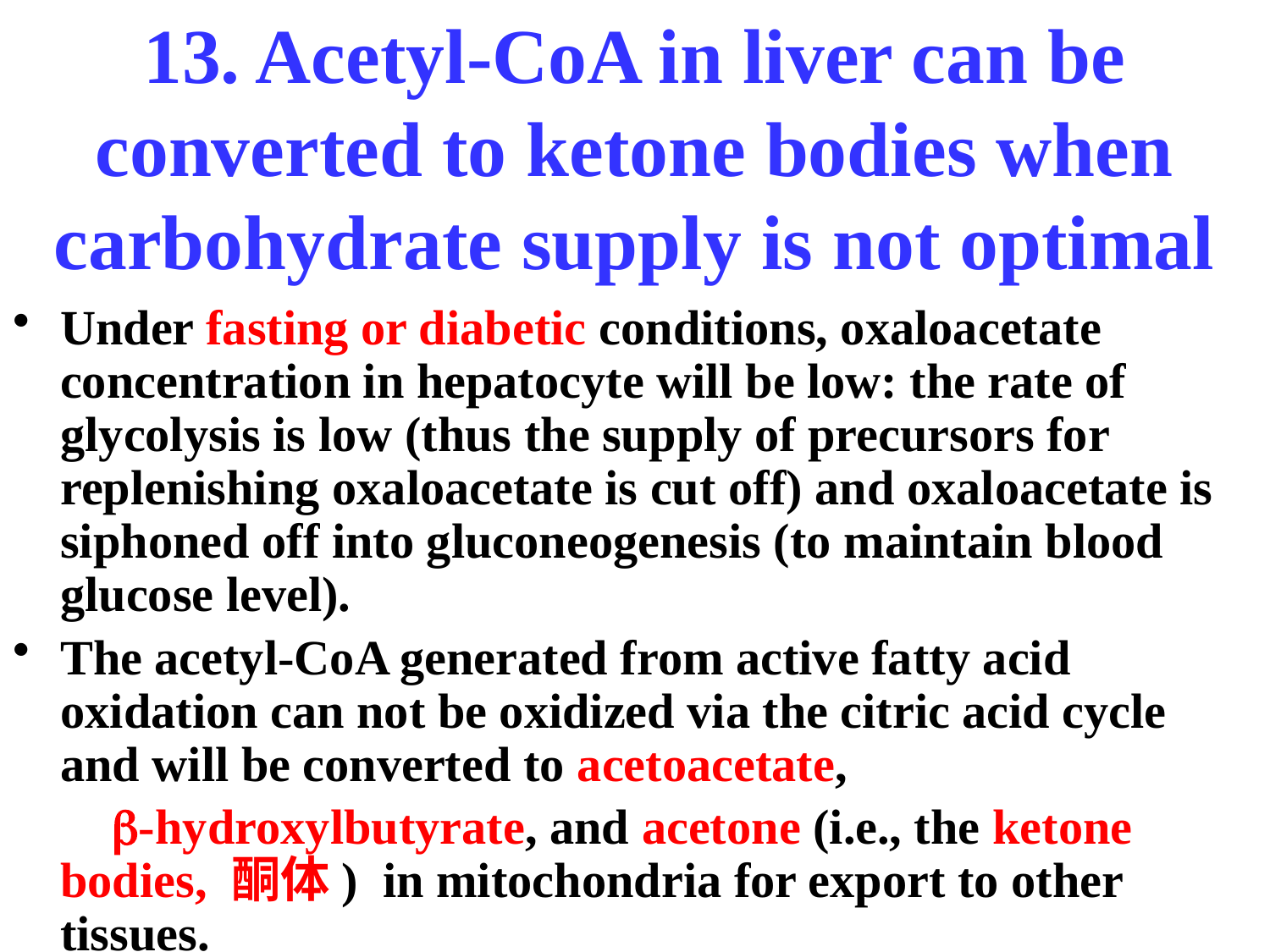

# 13. Acetyl-CoA in liver can be converted to ketone bodies when carbohydrate supply is not optimal
Under fasting or diabetic conditions, oxaloacetate concentration in hepatocyte will be low: the rate of glycolysis is low (thus the supply of precursors for replenishing oxaloacetate is cut off) and oxaloacetate is  siphoned off into gluconeogenesis (to maintain blood glucose level).
The acetyl-CoA generated from active fatty acid oxidation can not be oxidized via the citric acid cycle and will be converted to acetoacetate,
    β-hydroxylbutyrate, and acetone (i.e., the ketone bodies, 酮体)  in mitochondria for export to other tissues.